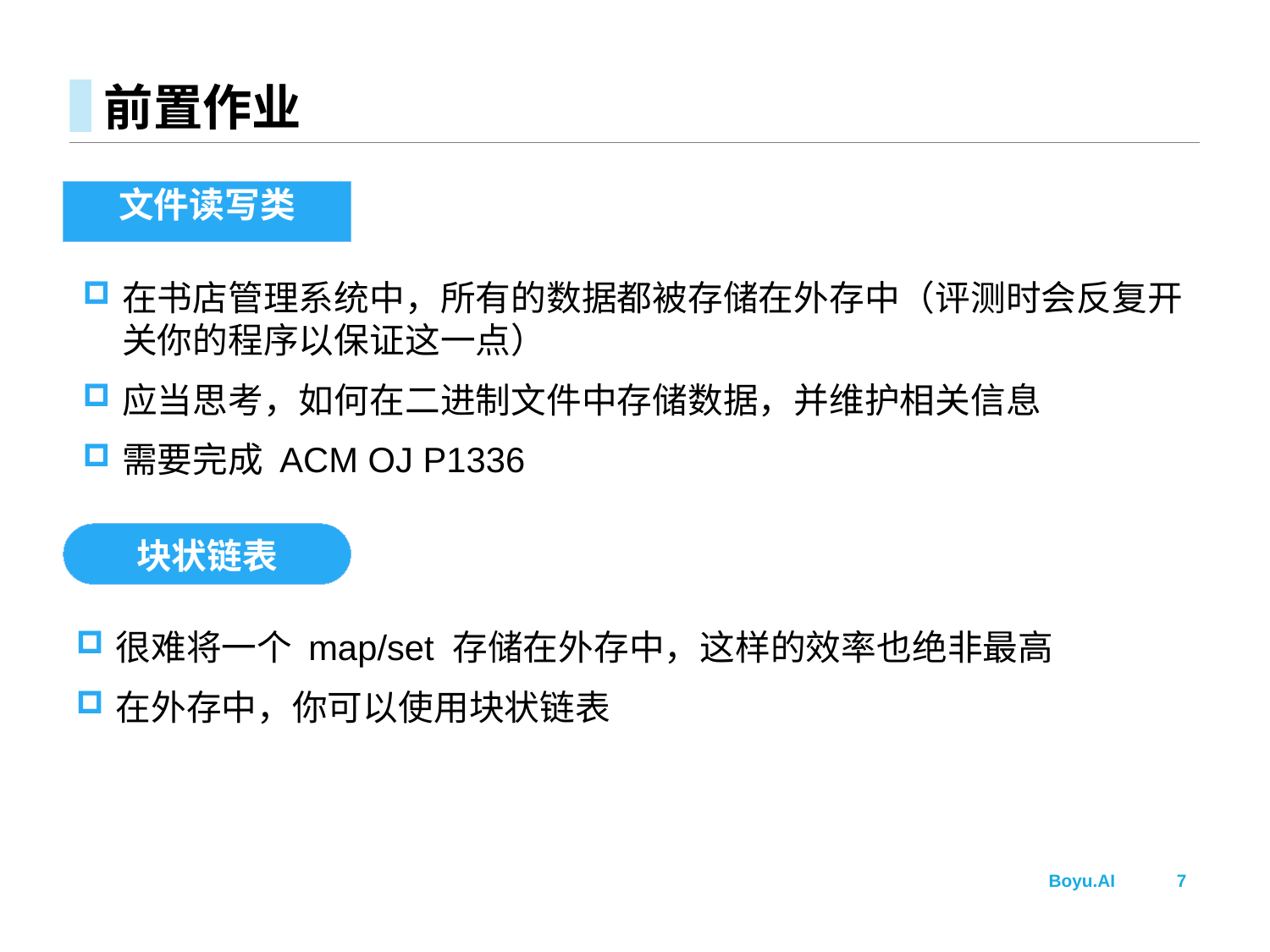

# 前置作业
文件读写类
在书店管理系统中，所有的数据都被存储在外存中（评测时会反复开关你的程序以保证这一点）
应当思考，如何在二进制文件中存储数据，并维护相关信息
需要完成 ACM OJ P1336
块状链表
很难将一个 map/set 存储在外存中，这样的效率也绝非最高
在外存中，你可以使用块状链表